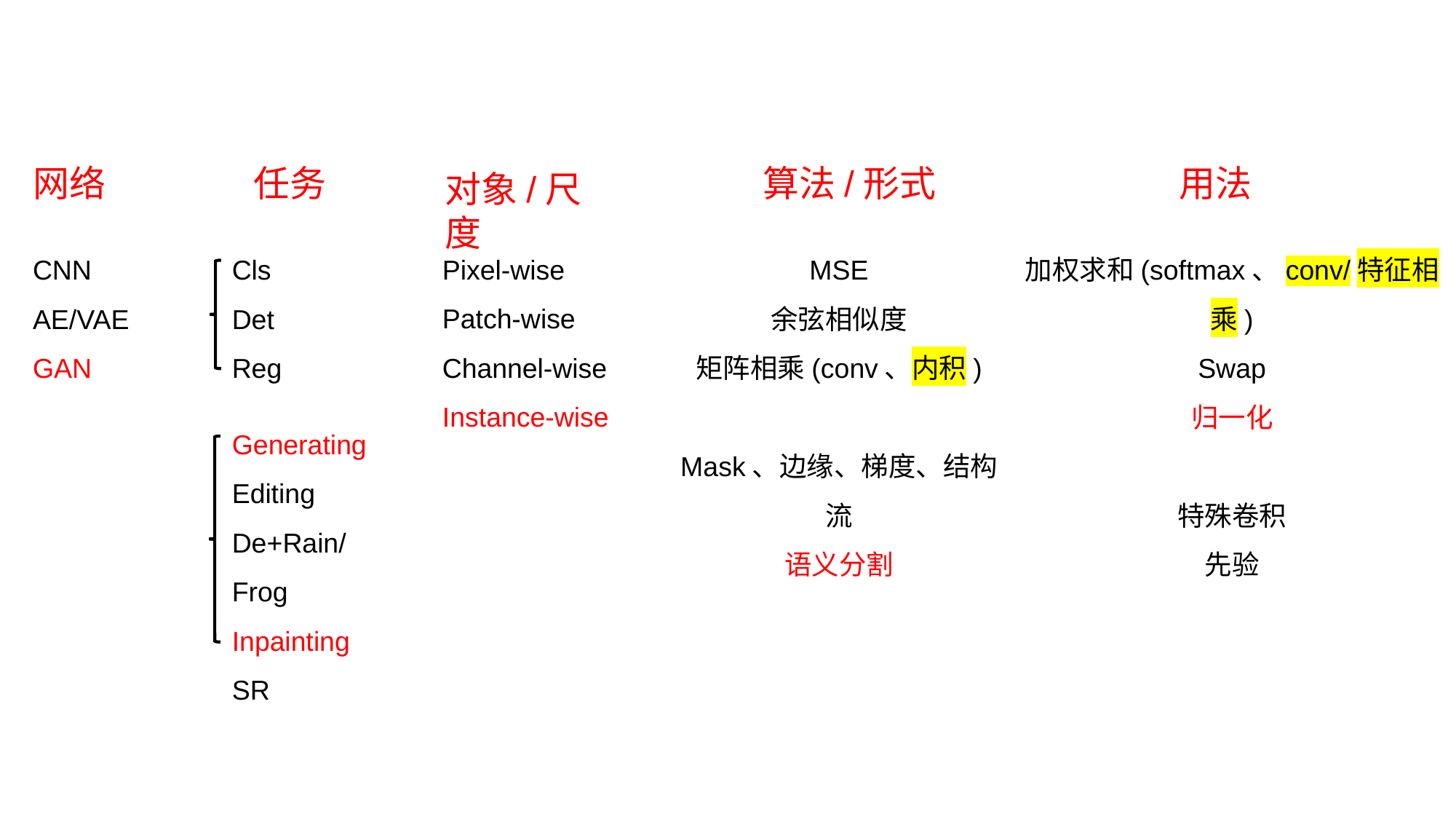

算法/形式
用法
网络
任务
对象/尺度
Pixel-wise
Patch-wise
Channel-wise
Instance-wise
MSE
余弦相似度
矩阵相乘(conv、内积)

Mask、边缘、梯度、结构流
语义分割
加权求和(softmax、conv/特征相乘)
Swap
归一化

特殊卷积
先验
CNN
AE/VAE
GAN
Cls
Det
Reg

Generating
Editing
De+Rain/Frog
Inpainting
SR